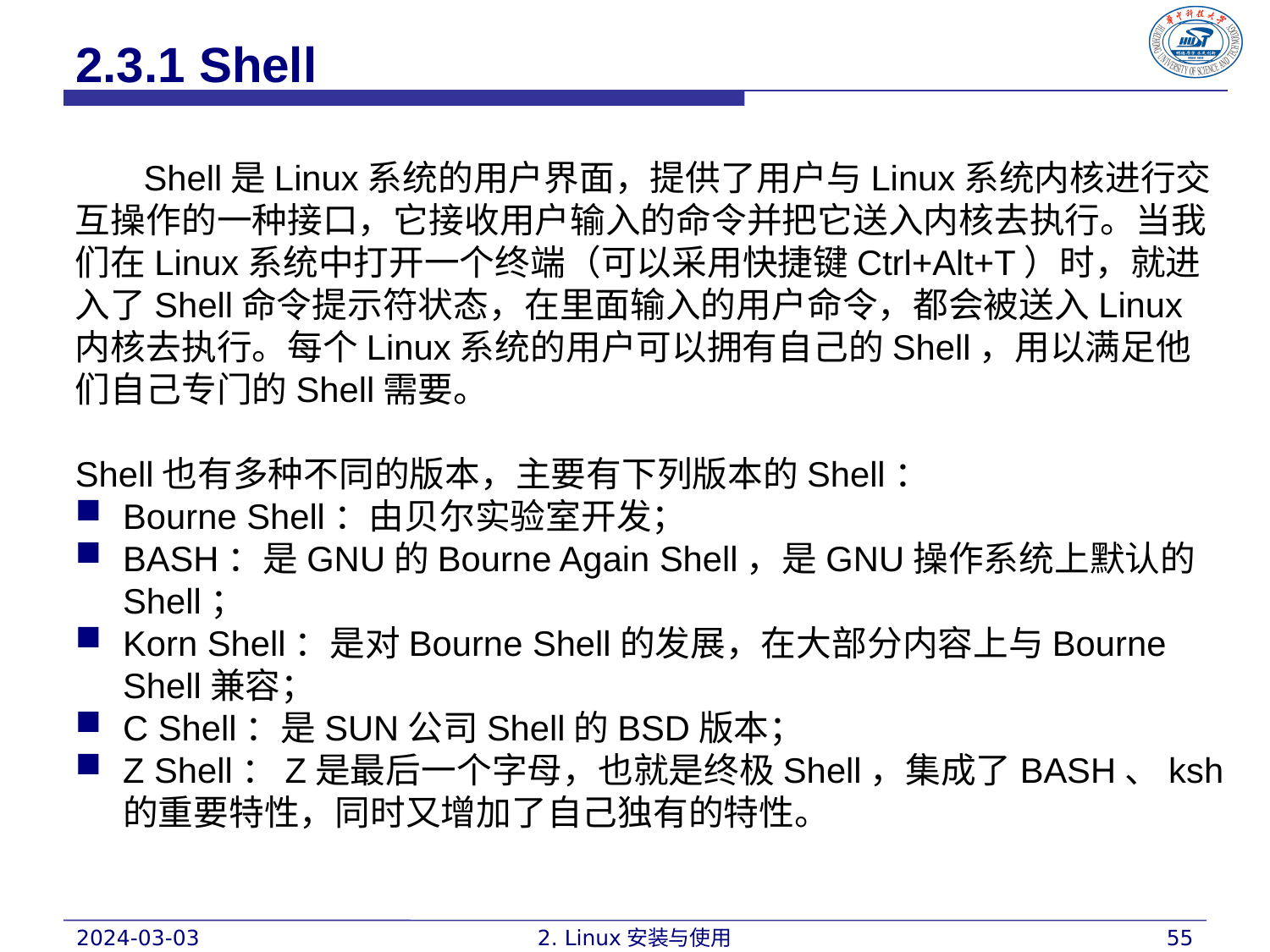

2.3.1 Shell
       Shell是Linux系统的用户界面，提供了用户与Linux系统内核进行交互操作的一种接口，它接收用户输入的命令并把它送入内核去执行。当我们在Linux系统中打开一个终端（可以采用快捷键Ctrl+Alt+T）时，就进入了Shell命令提示符状态，在里面输入的用户命令，都会被送入Linux内核去执行。每个Linux系统的用户可以拥有自己的Shell，用以满足他们自己专门的Shell需要。

Shell也有多种不同的版本，主要有下列版本的Shell：
Bourne Shell：由贝尔实验室开发；
BASH：是GNU的Bourne Again Shell，是GNU操作系统上默认的Shell；
Korn Shell：是对Bourne Shell的发展，在大部分内容上与Bourne Shell兼容；
C Shell：是SUN公司Shell的BSD版本；
Z Shell：Z是最后一个字母，也就是终极Shell，集成了BASH、ksh的重要特性，同时又增加了自己独有的特性。
2024-03-03
2. Linux安装与使用
55